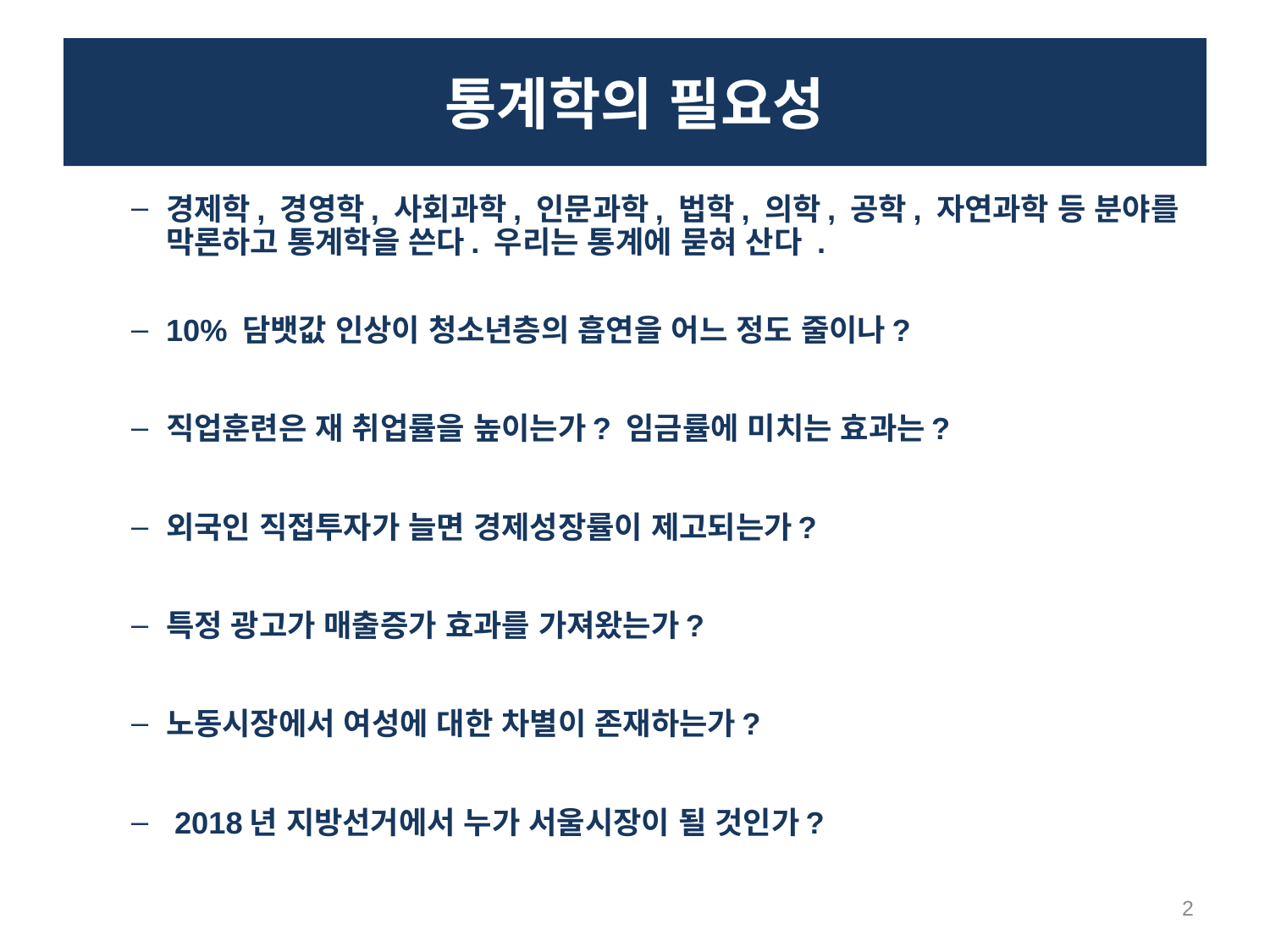

# 통계학의 필요성
경제학, 경영학, 사회과학, 인문과학, 법학, 의학, 공학, 자연과학 등 분야를 막론하고 통계학을 쓴다. 우리는 통계에 묻혀 산다 .

10% 담뱃값 인상이 청소년층의 흡연을 어느 정도 줄이나?

직업훈련은 재 취업률을 높이는가? 임금률에 미치는 효과는?

외국인 직접투자가 늘면 경제성장률이 제고되는가?

특정 광고가 매출증가 효과를 가져왔는가?

노동시장에서 여성에 대한 차별이 존재하는가?

 2018년 지방선거에서 누가 서울시장이 될 것인가?
2